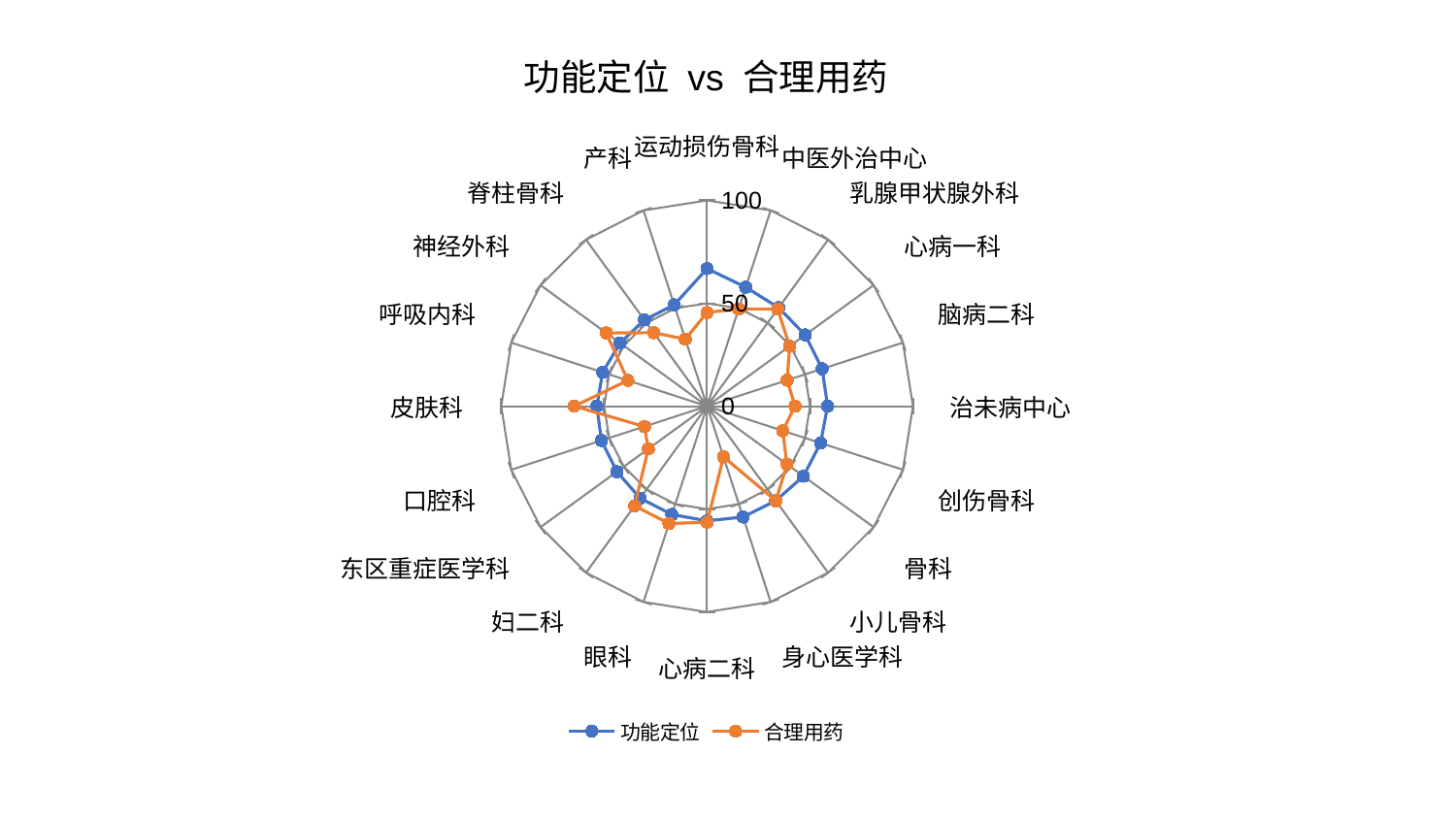

### Chart: 功能定位 vs 合理用药

| Category | 功能定位 | 合理用药 |
|---|---|---|
| 运动损伤骨科 | 66.8668696316368 | 45.52047729623284 |
| 中医外治中心 | 60.78081138442299 | 49.728153442262595 |
| 乳腺甲状腺外科 | 59.16121078081465 | 58.33867618728992 |
| 心病一科 | 58.88095804738589 | 49.59787385328727 |
| 脑病二科 | 58.75641419750594 | 40.87128987719897 |
| 治未病中心 | 58.56520814836335 | 42.747527264592804 |
| 创伤骨科 | 57.974990170145574 | 38.628381141434694 |
| 骨科 | 57.87971814171731 | 47.94116426157983 |
| 小儿骨科 | 56.75638212962482 | 56.890563495950666 |
| 身心医学科 | 56.6185375064674 | 25.885008267689248 |
| 心病二科 | 55.72457682494343 | 56.42074324970156 |
| 眼科 | 55.341842984123346 | 59.92844856603648 |
| 妇二科 | 55.30521994255142 | 59.904925472367516 |
| 东区重症医学科 | 54.15961885337331 | 35.28189165636225 |
| 口腔科 | 53.96959695887519 | 31.99613236380187 |
| 皮肤科 | 53.57828770513224 | 64.55610207015047 |
| 呼吸内科 | 53.36075574284265 | 40.46932951426079 |
| 神经外科 | 52.20899970834698 | 60.54862018028877 |
| 脊柱骨科 | 51.85145388470305 | 44.130646011897085 |
| 产科 | 51.76033198203094 | 34.24968740553427 |
35